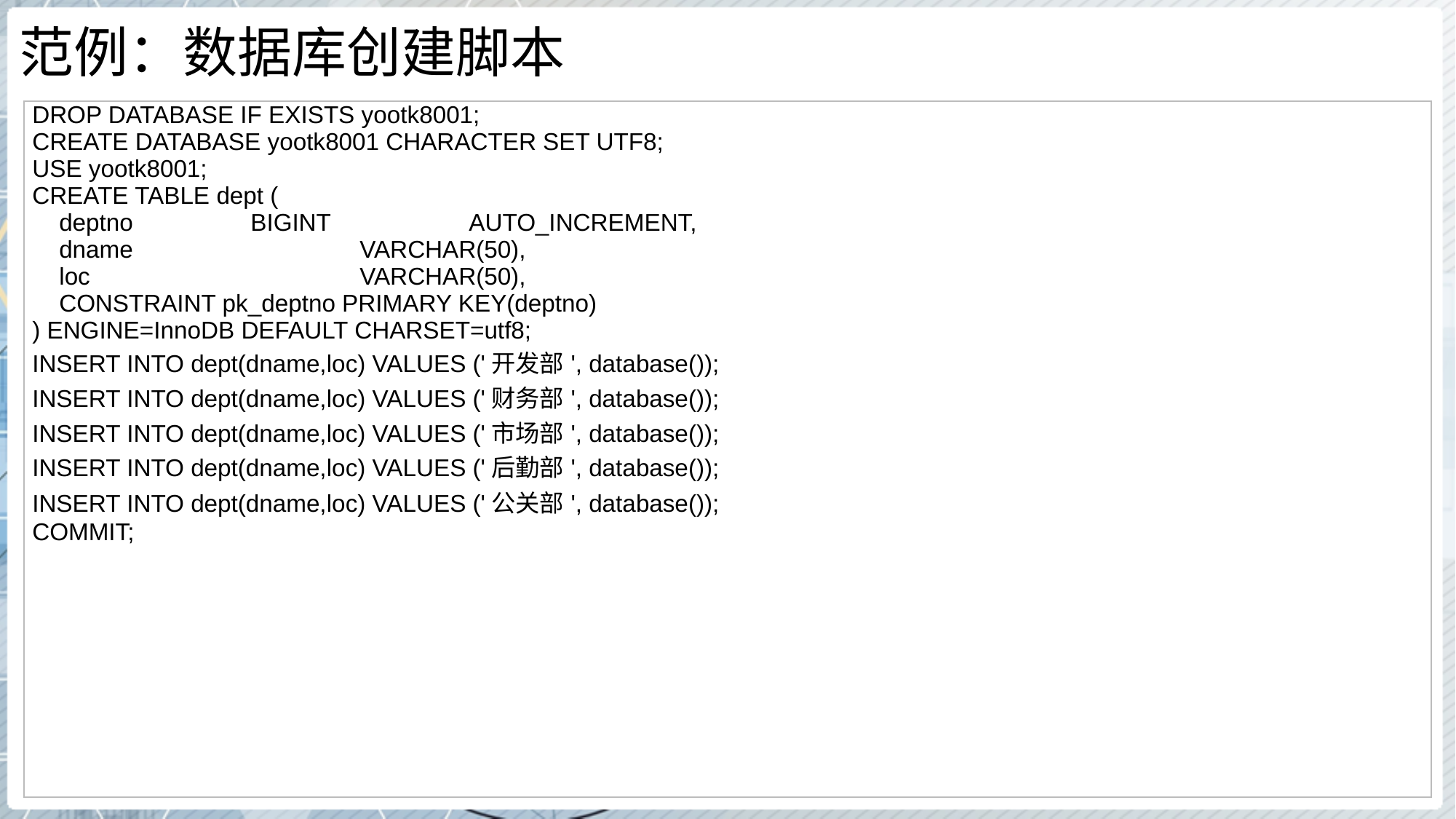

# 范例：数据库创建脚本
| DROP DATABASE IF EXISTS yootk8001; CREATE DATABASE yootk8001 CHARACTER SET UTF8; USE yootk8001; CREATE TABLE dept ( deptno BIGINT AUTO\_INCREMENT, dname VARCHAR(50), loc VARCHAR(50), CONSTRAINT pk\_deptno PRIMARY KEY(deptno) ) ENGINE=InnoDB DEFAULT CHARSET=utf8; INSERT INTO dept(dname,loc) VALUES ('开发部', database()); INSERT INTO dept(dname,loc) VALUES ('财务部', database()); INSERT INTO dept(dname,loc) VALUES ('市场部', database()); INSERT INTO dept(dname,loc) VALUES ('后勤部', database()); INSERT INTO dept(dname,loc) VALUES ('公关部', database()); COMMIT; |
| --- |